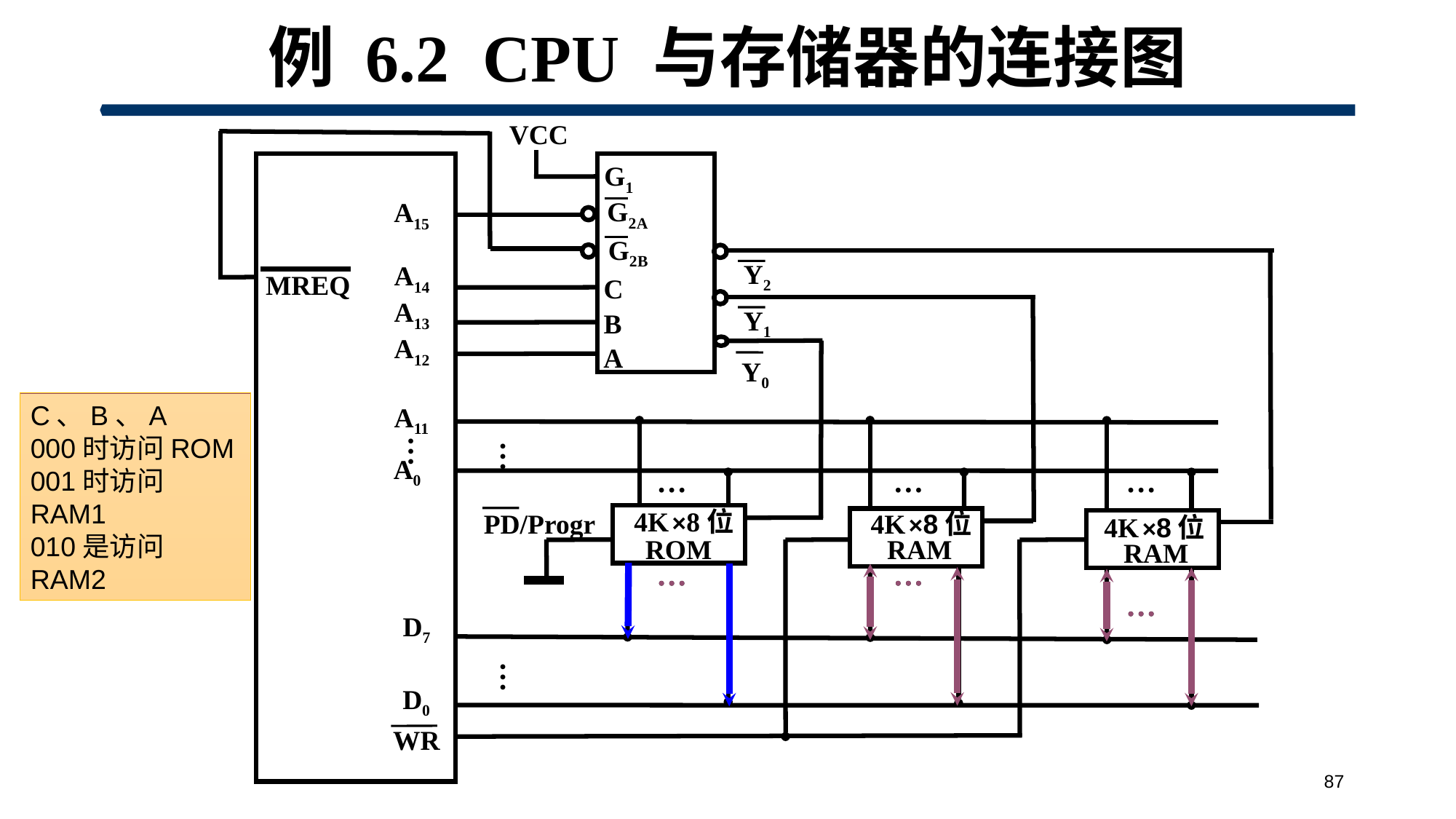

# 例 6.2  CPU 与存储器的连接图
VCC

A15
A14
MREQ

A13
A12
A11
…
A0
D7
D0
WR

G1

G2A

G2B

C
B
A

Y2

Y1

Y0

C、B、A
000时访问ROM
001时访问RAM1
010是访问RAM2

…

…

…

…

 4K ×8位

 ROM
PD/Progr

 4K ×8位
4K ×8位

 RAM
 RAM

…

…

…

…

…

…

…

87